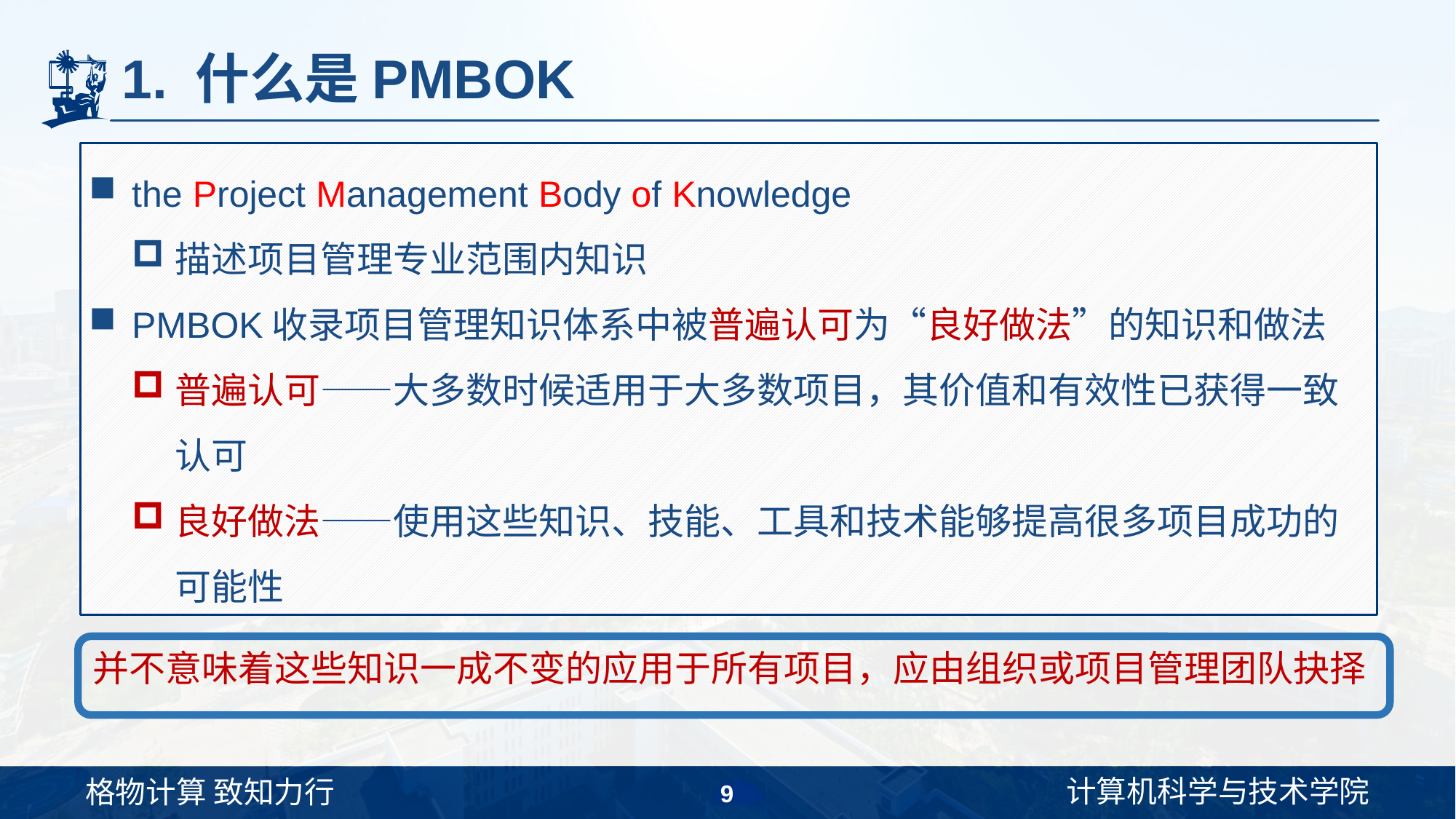

# 1. 什么是PMBOK
the Project Management Body of Knowledge
描述项目管理专业范围内知识
PMBOK收录项目管理知识体系中被普遍认可为“良好做法”的知识和做法
普遍认可——大多数时候适用于大多数项目，其价值和有效性已获得一致认可
良好做法——使用这些知识、技能、工具和技术能够提高很多项目成功的可能性
并不意味着这些知识一成不变的应用于所有项目，应由组织或项目管理团队抉择
9